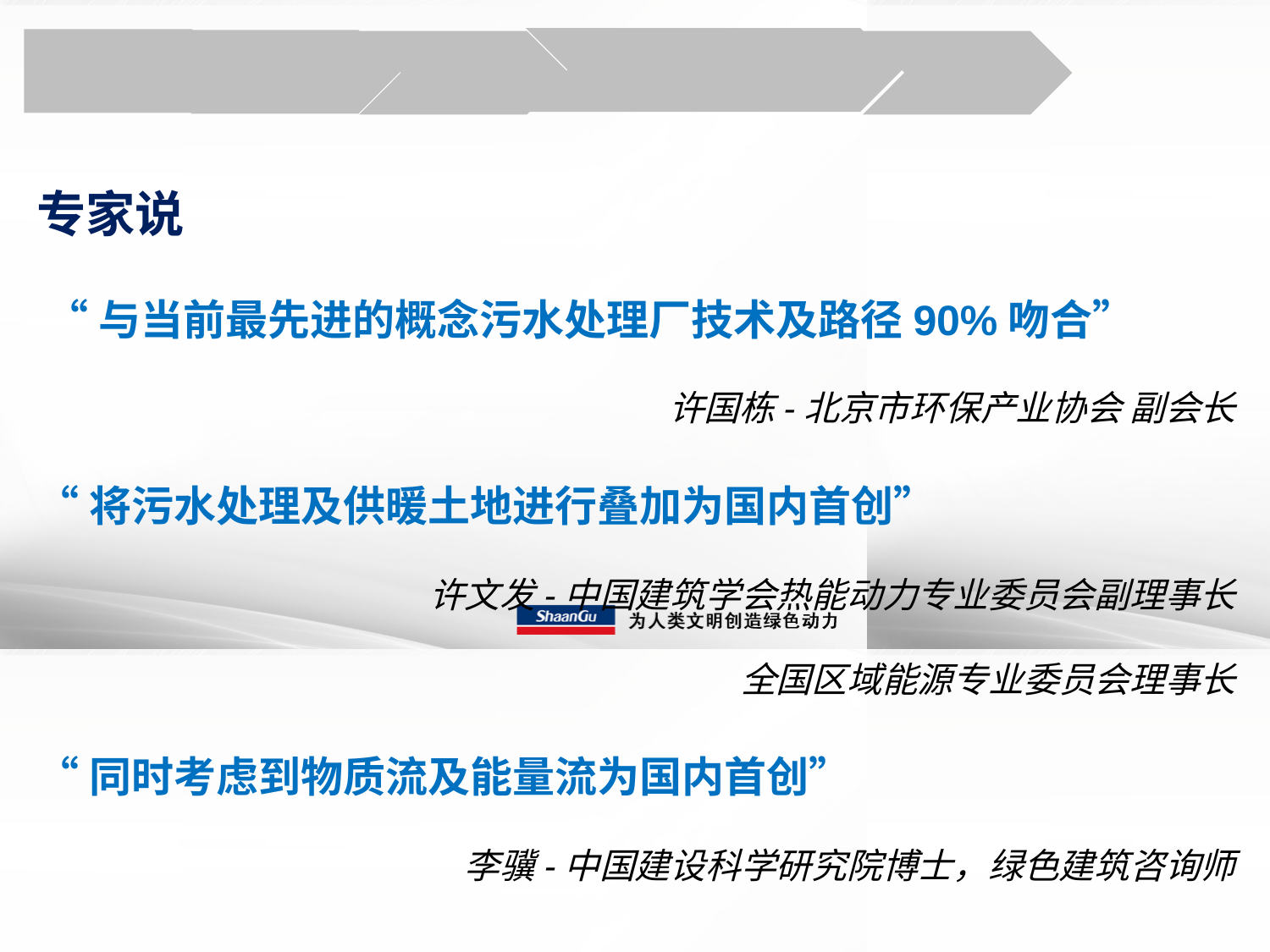

专家说
 “与当前最先进的概念污水处理厂技术及路径90%吻合”
许国栋-北京市环保产业协会 副会长
“将污水处理及供暖土地进行叠加为国内首创”
许文发-中国建筑学会热能动力专业委员会副理事长
             全国区域能源专业委员会理事长
“同时考虑到物质流及能量流为国内首创”
李骥-中国建设科学研究院博士，绿色建筑咨询师